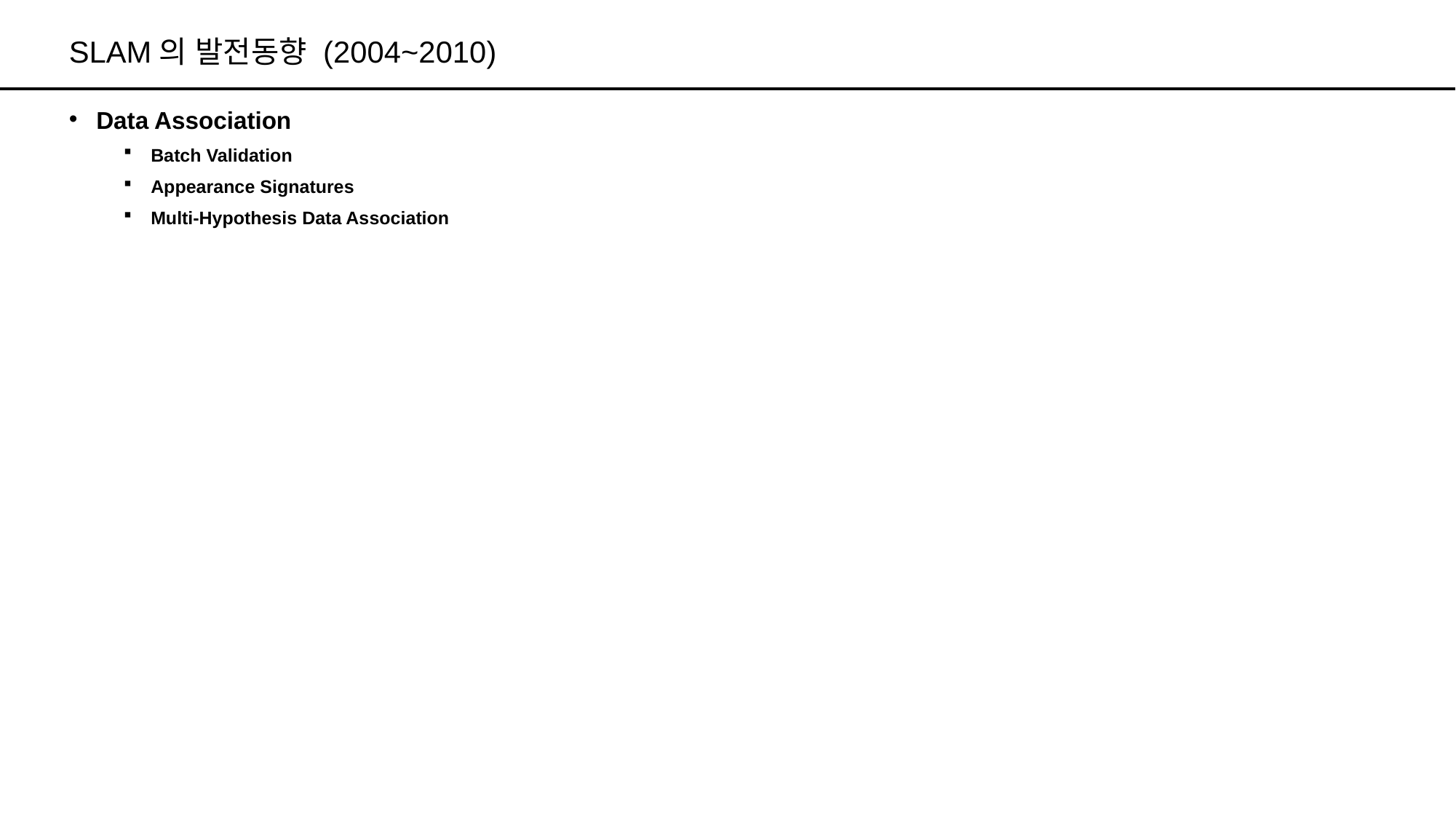

# SLAM의 발전동향 (2004~2010)
Data Association
Batch Validation
Appearance Signatures
Multi-Hypothesis Data Association